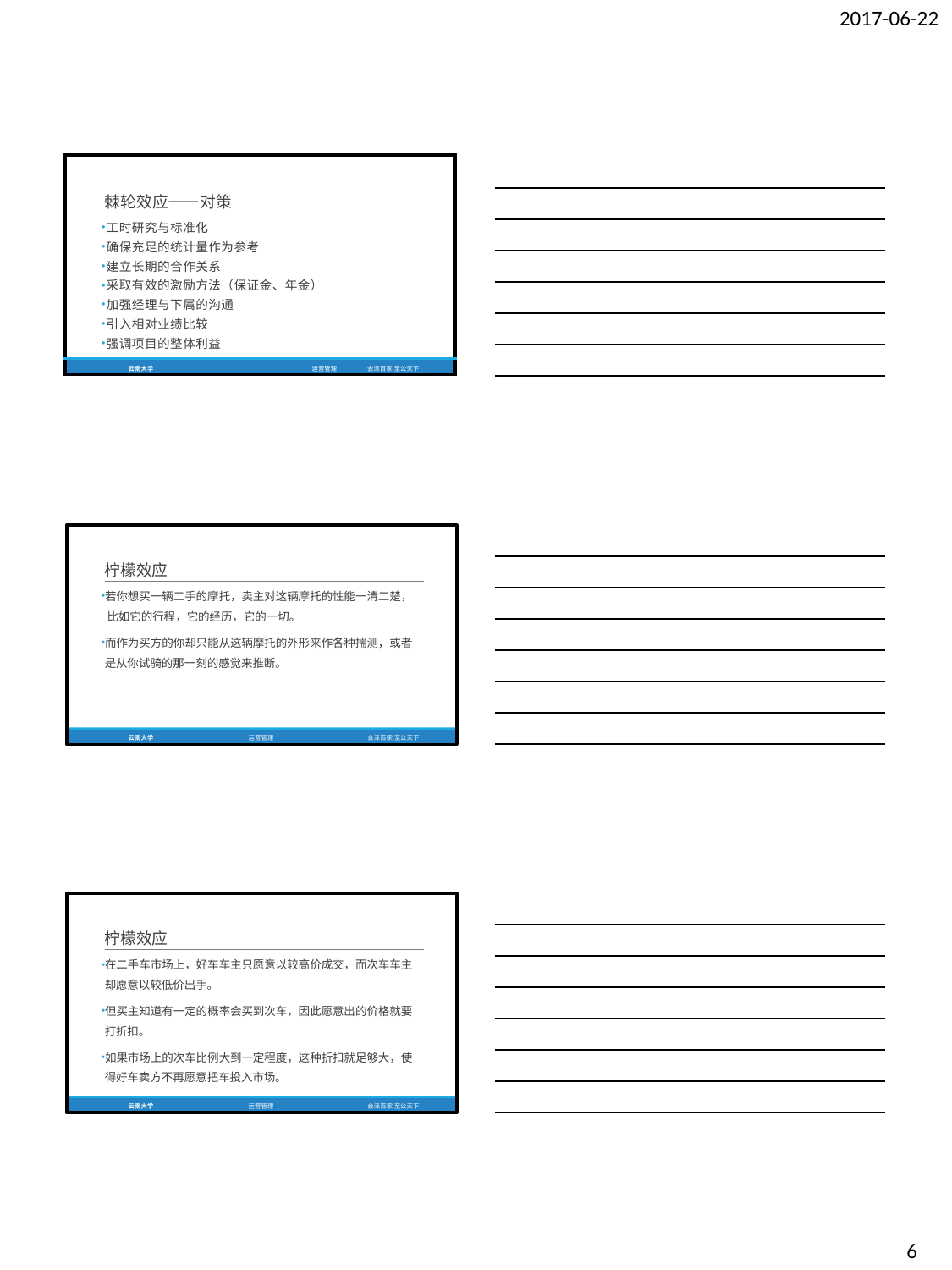

2017-06-22
| 棘轮效应——对策 |  |
| --- | --- |
| 工时研究与标准化 |  |
| 确保充足的统计量作为参考 |  |
| 建立长期的合作关系 |  |
| 采取有效的激励方法（保证金、年金） |  |
| 加强经理与下属的沟通 |  |
| 引入相对业绩比较 |  |
| 强调项目的整体利益 |  |
| 云南大学 运营管理 | 会泽百家 至公天下 |

柠檬效应
若你想买一辆二手的摩托，卖主对这辆摩托的性能一清二楚，  比如它的行程，它的经历，它的一切。
而作为买方的你却只能从这辆摩托的外形来作各种揣测，或者 是从你试骑的那一刻的感觉来推断。

云南大学
运营管理
会泽百家 至公天下

柠檬效应
在二手车市场上，好车车主只愿意以较高价成交，而次车车主 却愿意以较低价出手。
但买主知道有一定的概率会买到次车，因此愿意出的价格就要 打折扣。
如果市场上的次车比例大到一定程度，这种折扣就足够大，使 得好车卖方不再愿意把车投入市场。

云南大学
运营管理
会泽百家 至公天下

6